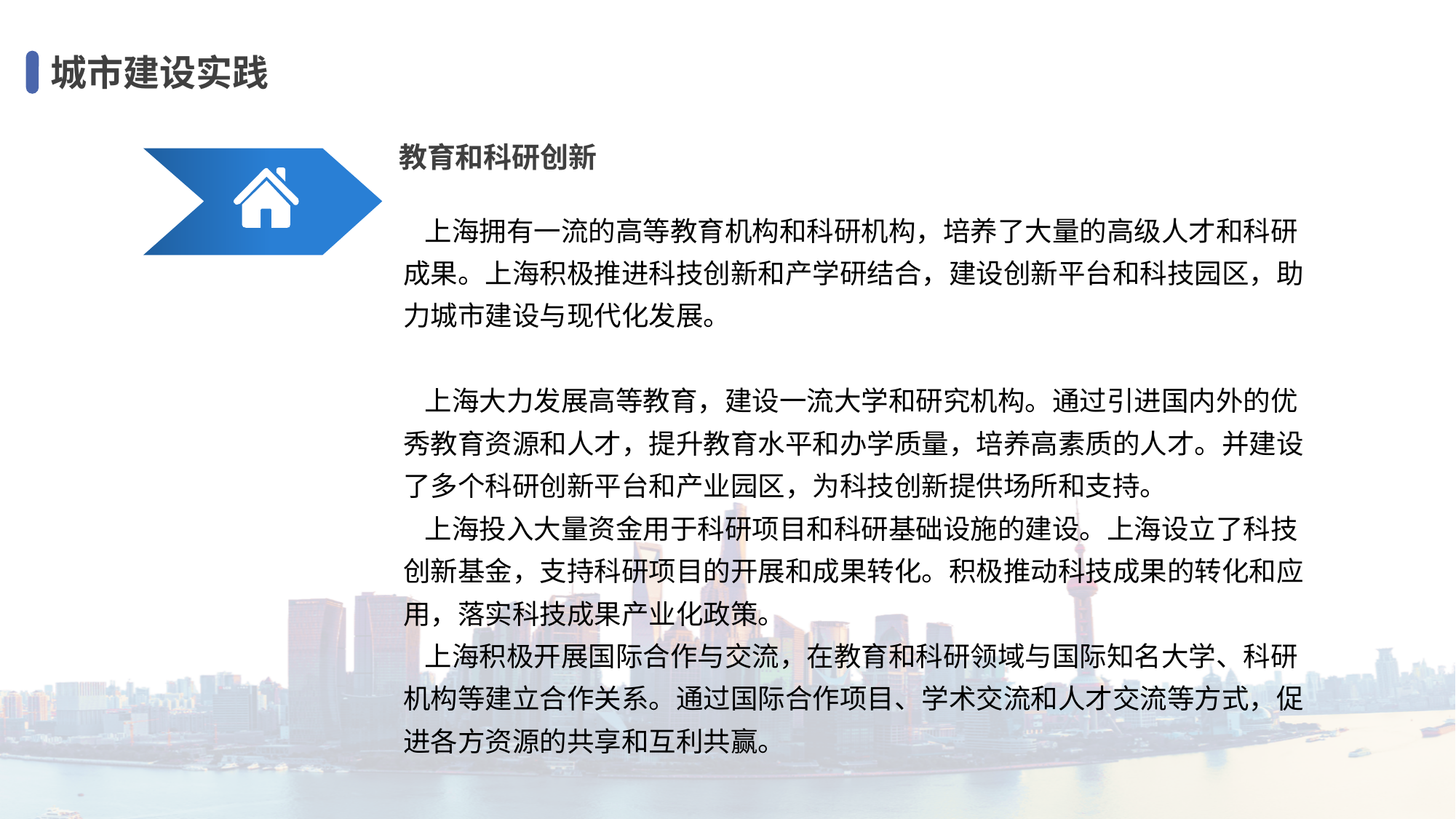

城市建设实践
教育和科研创新

上海拥有一流的高等教育机构和科研机构，培养了大量的高级人才和科研成果。上海积极推进科技创新和产学研结合，建设创新平台和科技园区，助力城市建设与现代化发展。

上海大力发展高等教育，建设一流大学和研究机构。通过引进国内外的优秀教育资源和人才，提升教育水平和办学质量，培养高素质的人才。并建设了多个科研创新平台和产业园区，为科技创新提供场所和支持。
上海投入大量资金用于科研项目和科研基础设施的建设。上海设立了科技创新基金，支持科研项目的开展和成果转化。积极推动科技成果的转化和应用，落实科技成果产业化政策。
上海积极开展国际合作与交流，在教育和科研领域与国际知名大学、科研机构等建立合作关系。通过国际合作项目、学术交流和人才交流等方式，促进各方资源的共享和互利共赢。